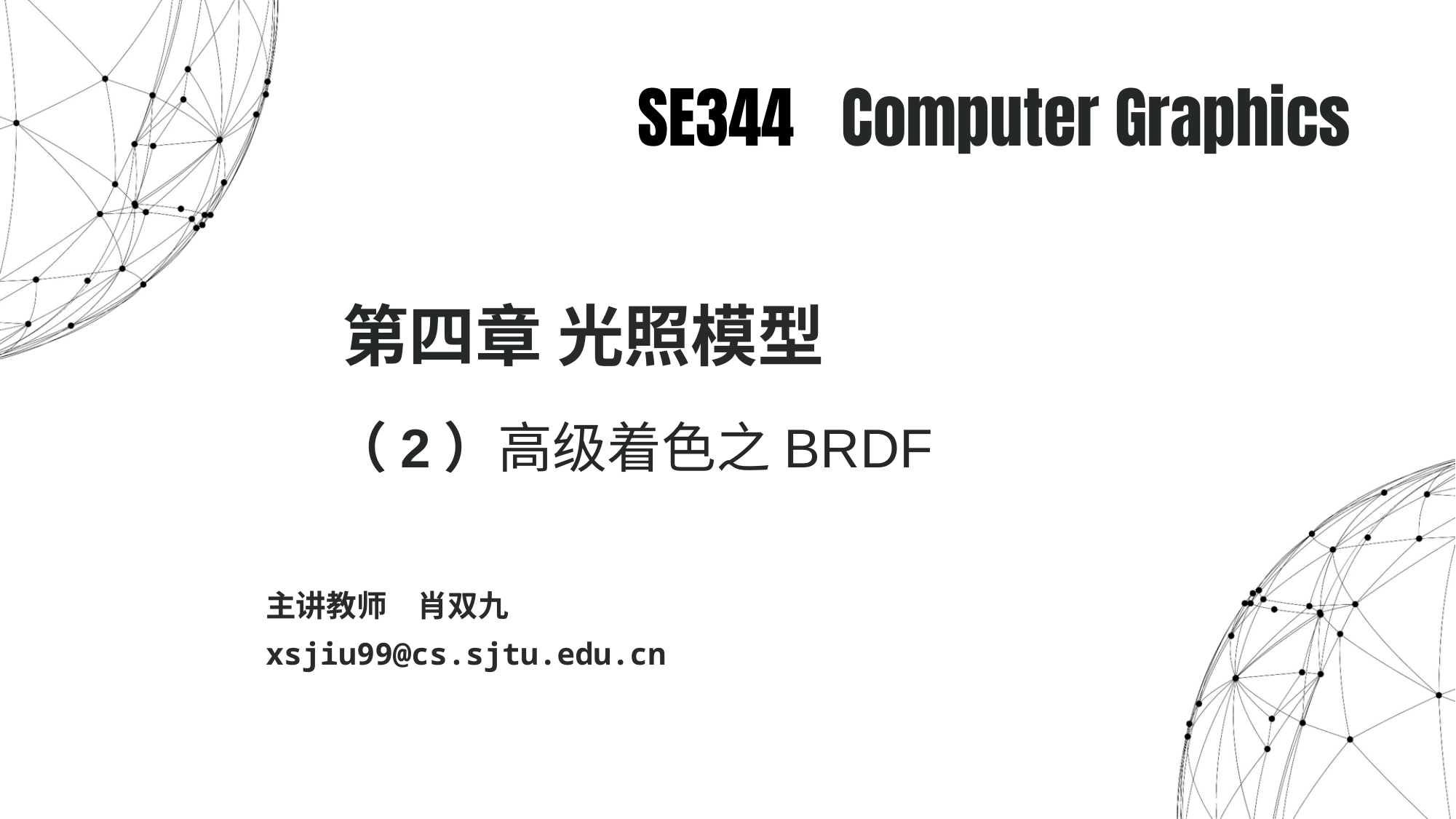

SE344   Computer Graphics
    第四章 光照模型
     （2）高级着色之BRDF

主讲教师　肖双九
xsjiu99@cs.sjtu.edu.cn